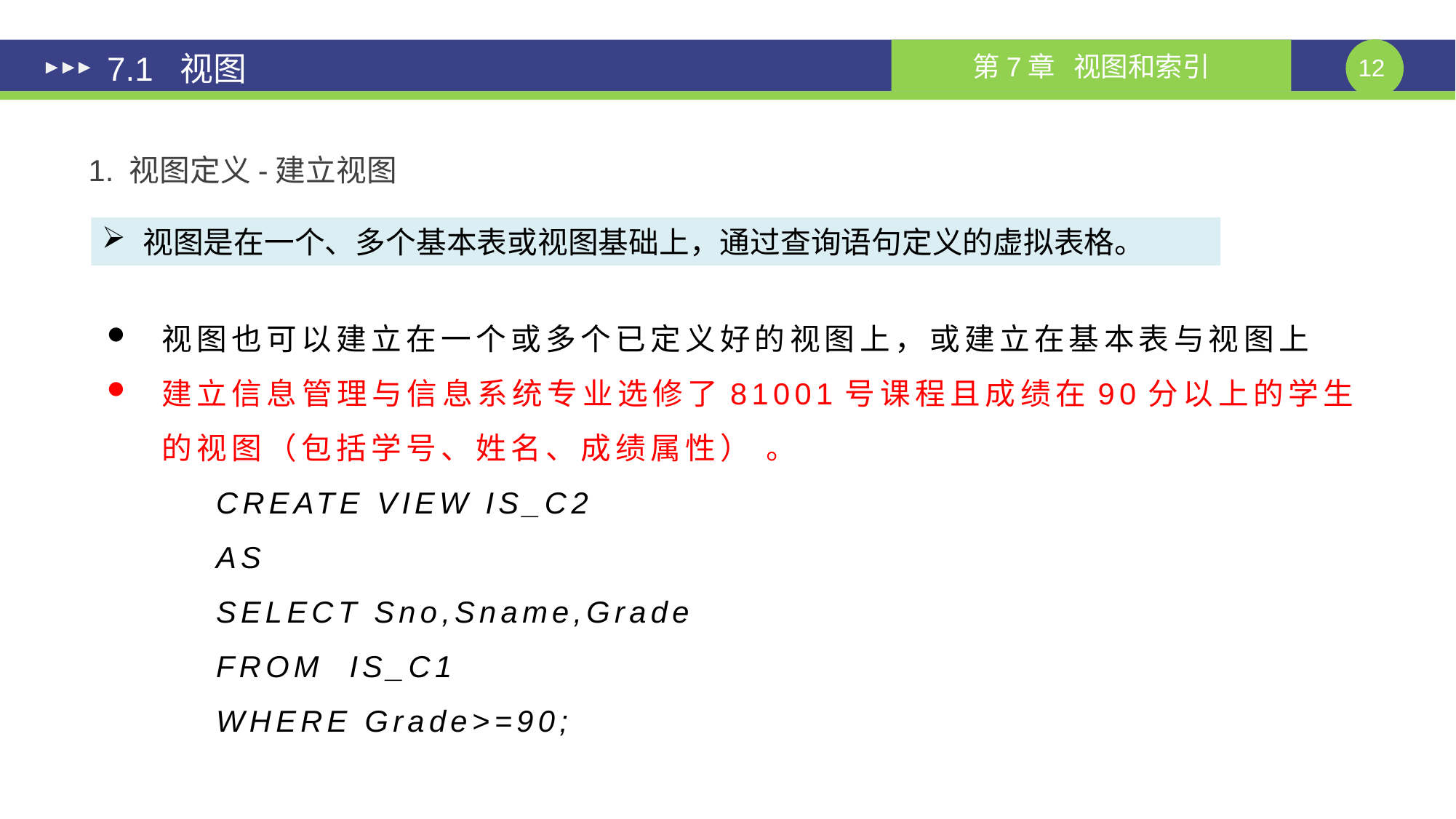

# 7.1  视图
1. 视图定义-建立视图
视图是在一个、多个基本表或视图基础上，通过查询语句定义的虚拟表格。
视图也可以建立在一个或多个已定义好的视图上，或建立在基本表与视图上
建立信息管理与信息系统专业选修了81001号课程且成绩在90分以上的学生的视图（包括学号、姓名、成绩属性） 。
	CREATE VIEW IS_C2
	AS
	SELECT Sno,Sname,Grade
	FROM  IS_C1
	WHERE Grade>=90;